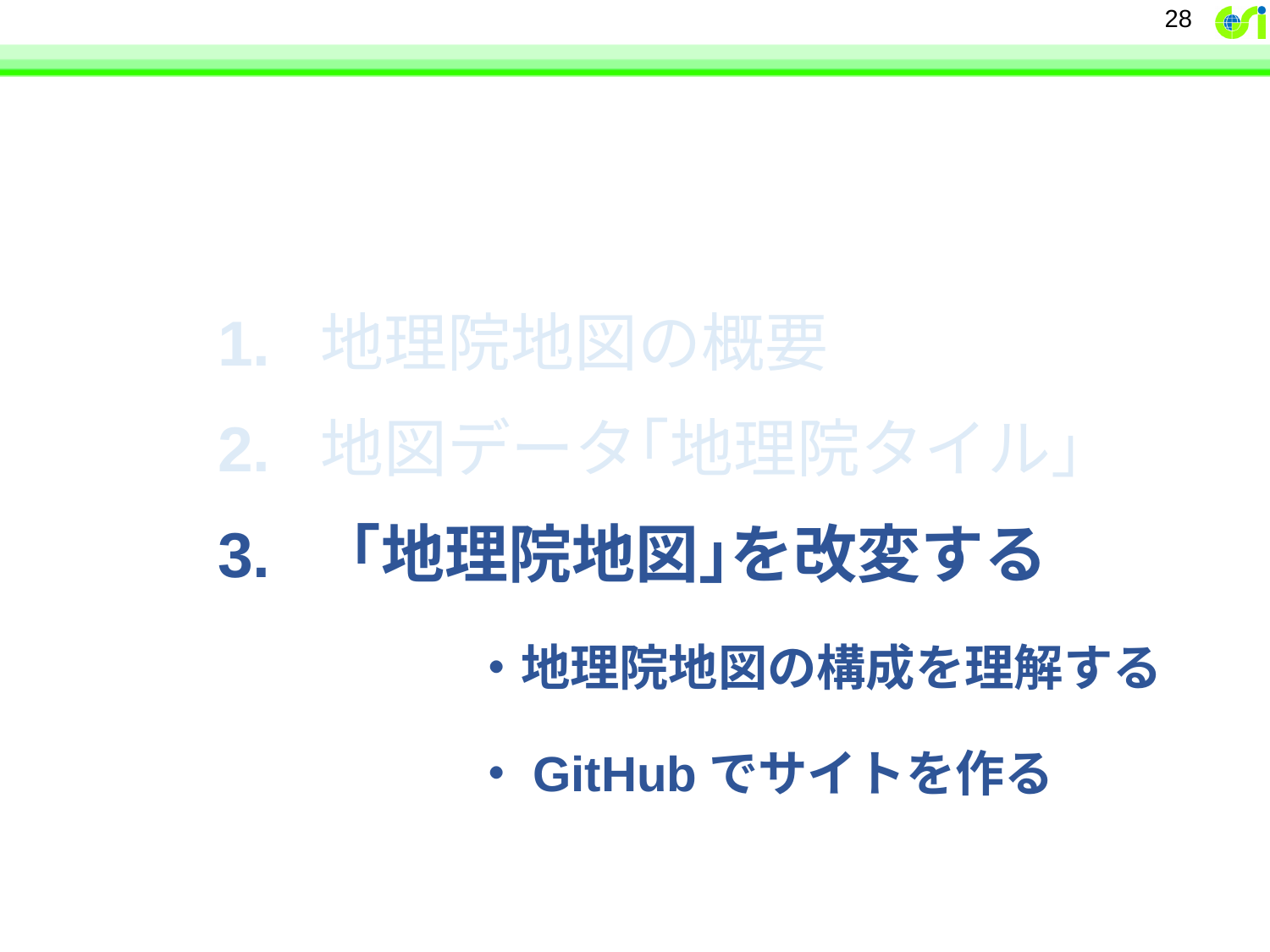

28
# 1.  地理院地図の概要 2.  地図データ｢地理院タイル｣ 3.　｢地理院地図｣を改変する ・地理院地図の構成を理解する ・GitHubでサイトを作る